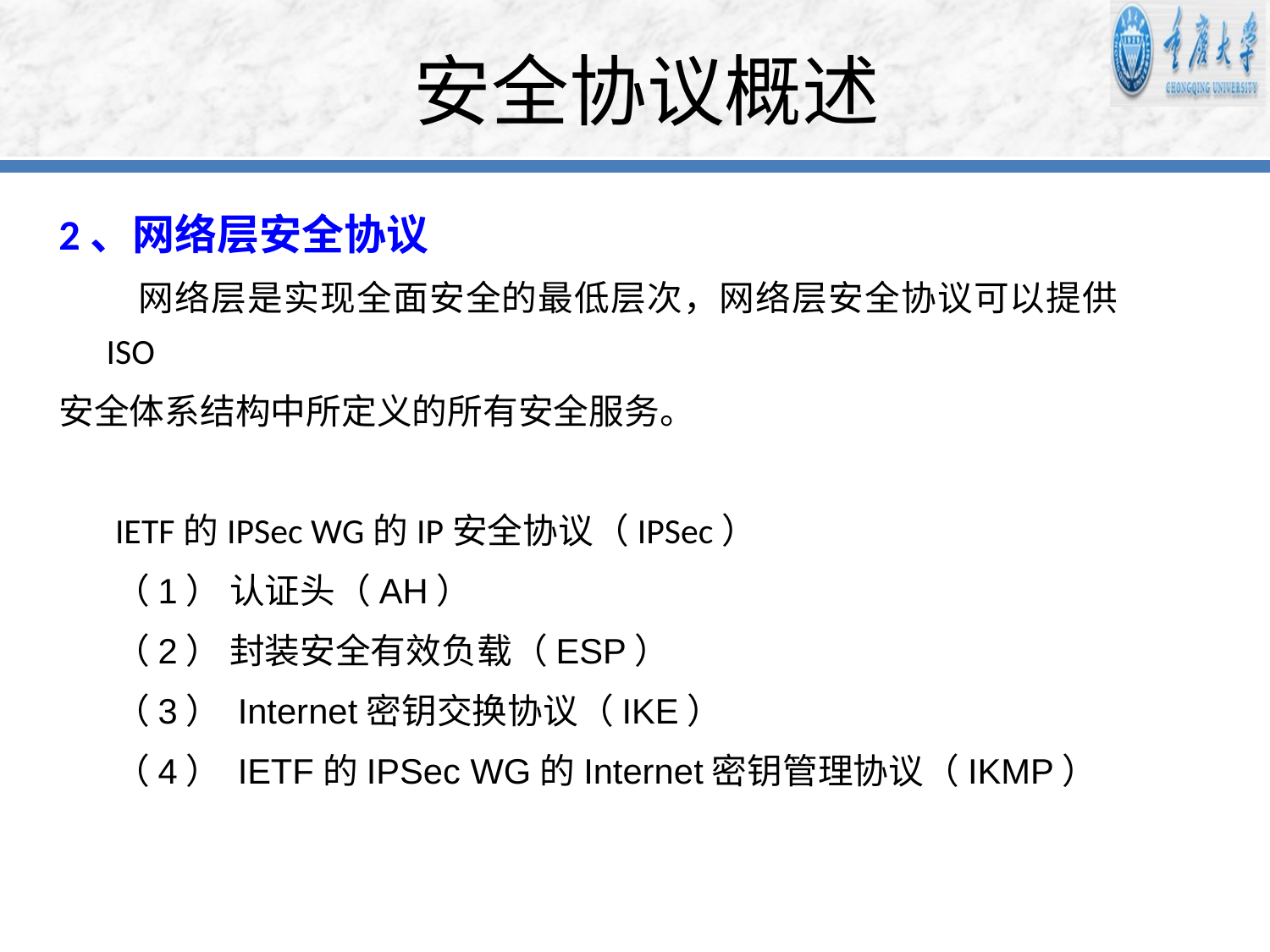

# 安全协议概述
2、网络层安全协议
        网络层是实现全面安全的最低层次，网络层安全协议可以提供ISO
安全体系结构中所定义的所有安全服务。

       IETF的IPSec WG的IP安全协议（IPSec）
      （1） 认证头（AH）
      （2） 封装安全有效负载（ESP）
      （3） Internet密钥交换协议（IKE）
      （4） IETF的IPSec WG的Internet密钥管理协议（IKMP）